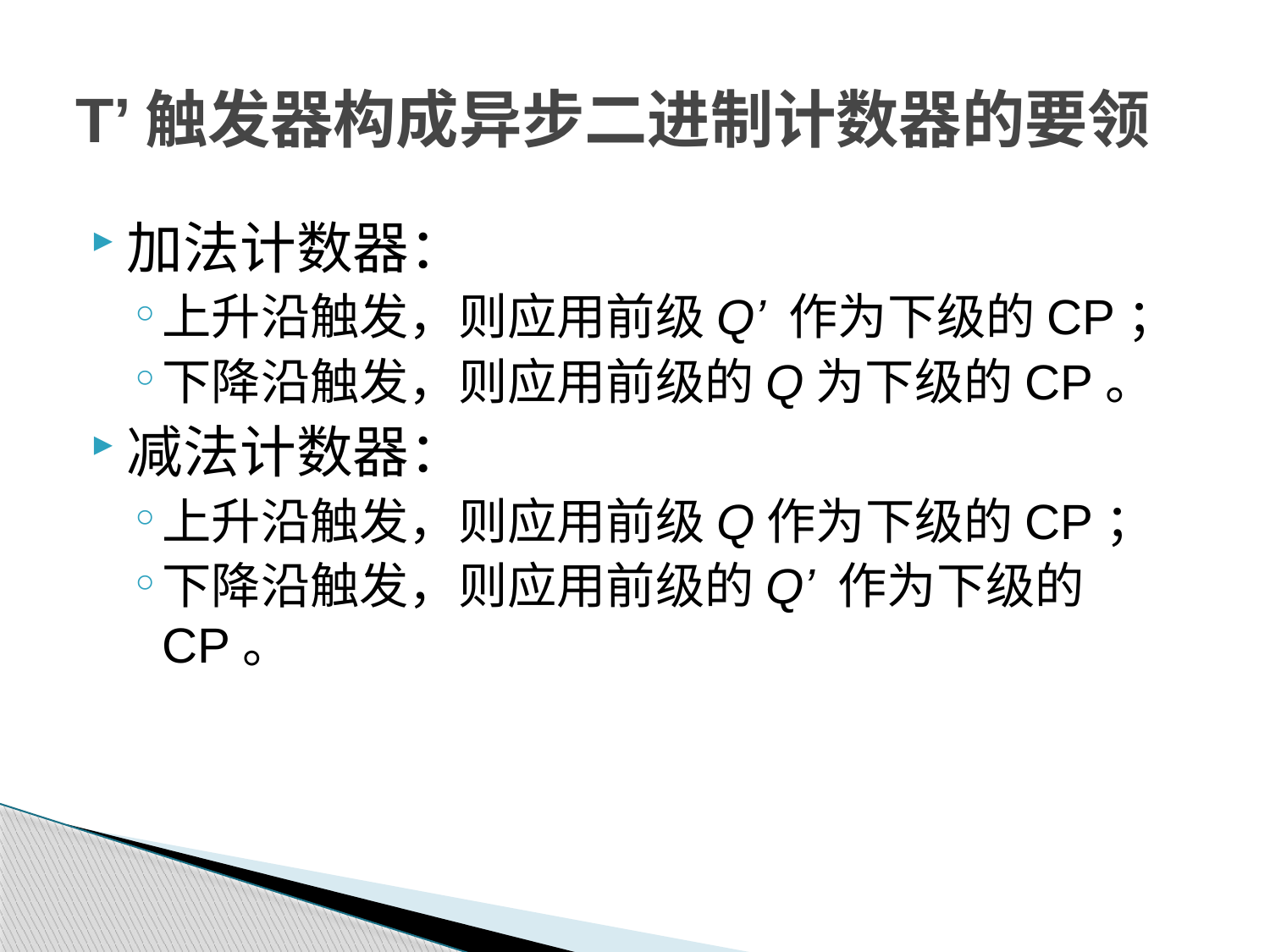

# T’触发器构成异步二进制计数器的要领
加法计数器：
上升沿触发，则应用前级Q’ 作为下级的CP；
下降沿触发，则应用前级的Q为下级的CP。
减法计数器：
上升沿触发，则应用前级Q作为下级的CP；
下降沿触发，则应用前级的Q’ 作为下级的CP。